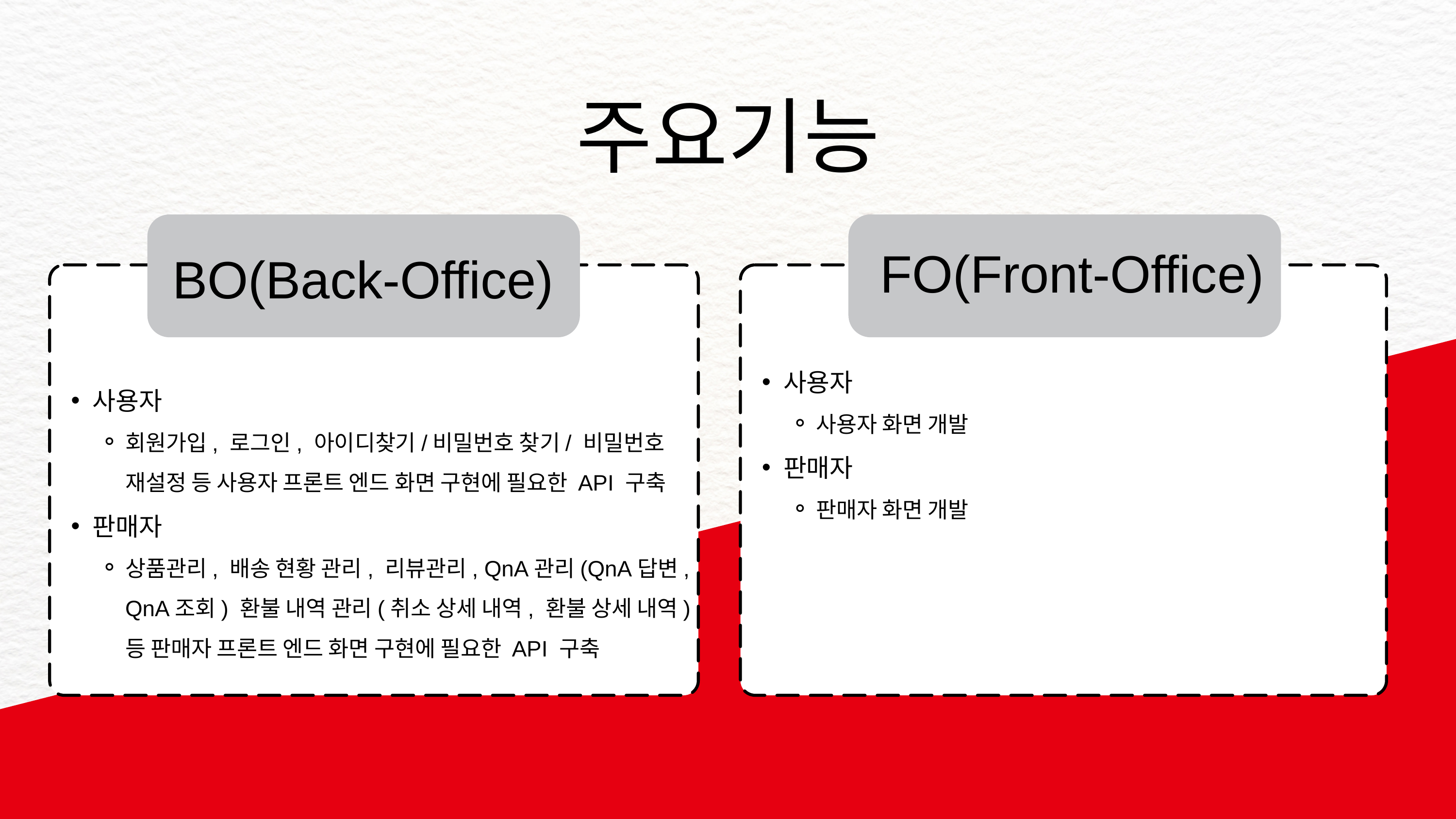

주요기능

 FO(Front-Office)
 BO(Back-Office)

사용자
사용자 화면 개발
판매자
판매자 화면 개발

사용자
회원가입, 로그인, 아이디찾기/비밀번호 찾기/ 비밀번호 재설정 등 사용자 프론트 엔드 화면 구현에 필요한 API 구축
판매자
상품관리, 배송 현황 관리, 리뷰관리, QnA관리(QnA답변, QnA조회) 환불 내역 관리(취소 상세 내역, 환불 상세 내역) 등 판매자 프론트 엔드 화면 구현에 필요한 API 구축